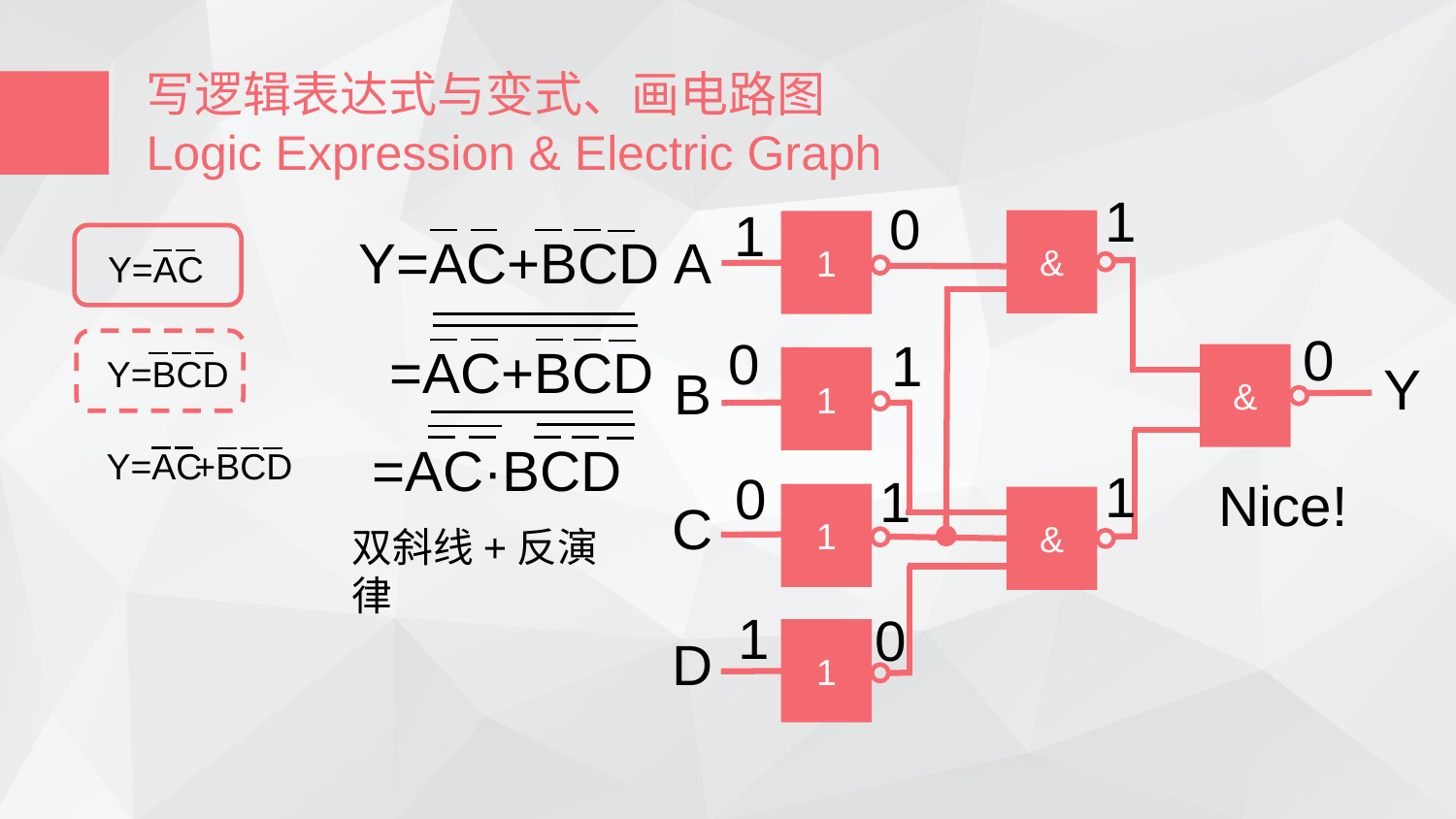

写逻辑表达式与变式、画电路图
Logic Expression & Electric Graph

1
0
1
0
0
1
1
0
1
1
0
&
1

&
1

1
&

1

Y=AC+BCD
A
Y
B
C
D

Y=AC
  =AC+BCD

Y=BCD
 =AC·BCD
Y=AC
+BCD
Nice!
双斜线+反演律